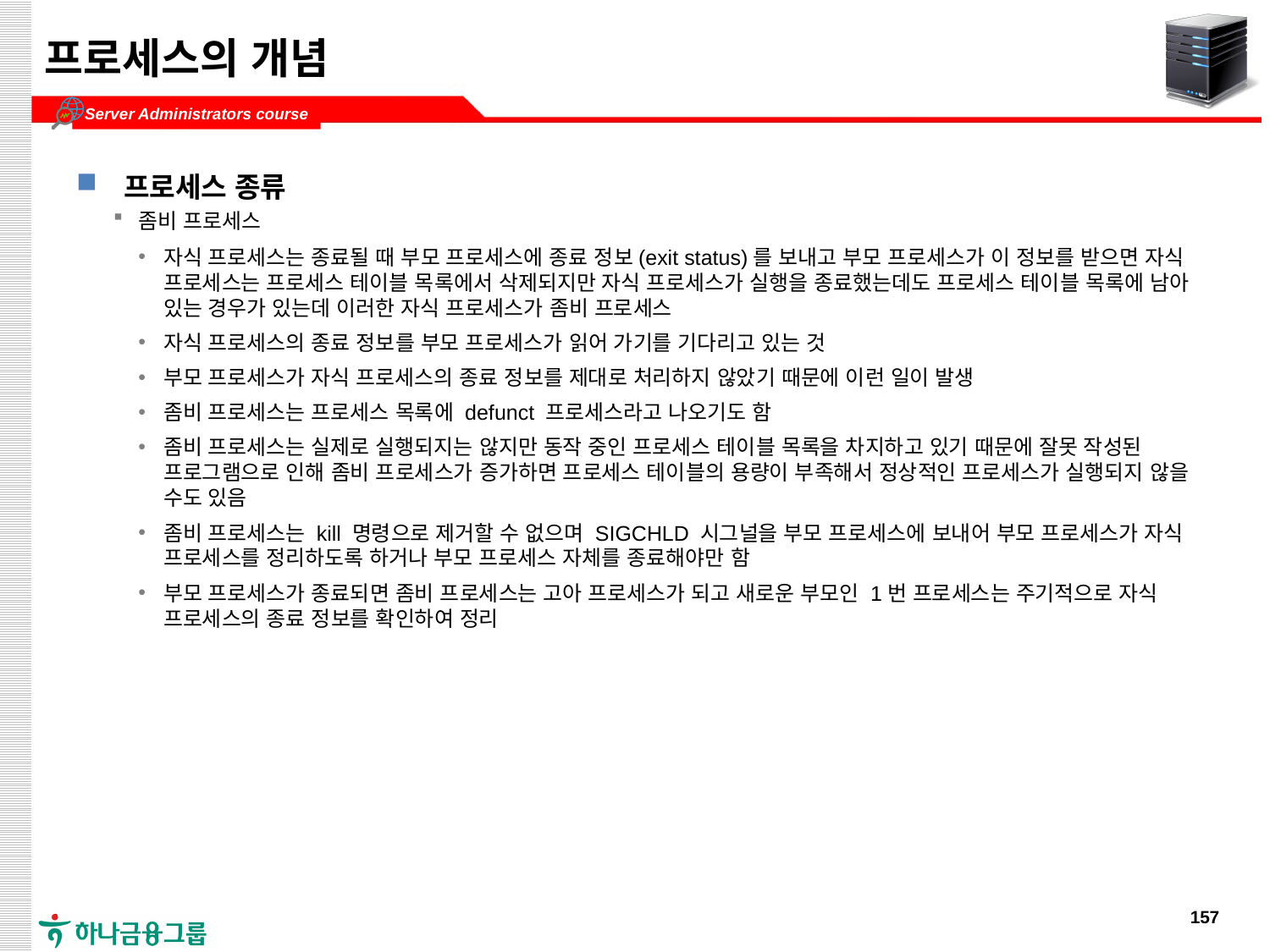

# 프로세스의 개념
프로세스 종류
좀비 프로세스
자식 프로세스는 종료될 때 부모 프로세스에 종료 정보(exit status)를 보내고 부모 프로세스가 이 정보를 받으면 자식 프로세스는 프로세스 테이블 목록에서 삭제되지만 자식 프로세스가 실행을 종료했는데도 프로세스 테이블 목록에 남아 있는 경우가 있는데 이러한 자식 프로세스가 좀비 프로세스
자식 프로세스의 종료 정보를 부모 프로세스가 읽어 가기를 기다리고 있는 것
부모 프로세스가 자식 프로세스의 종료 정보를 제대로 처리하지 않았기 때문에 이런 일이 발생
좀비 프로세스는 프로세스 목록에 defunct 프로세스라고 나오기도 함
좀비 프로세스는 실제로 실행되지는 않지만 동작 중인 프로세스 테이블 목록을 차지하고 있기 때문에 잘못 작성된 프로그램으로 인해 좀비 프로세스가 증가하면 프로세스 테이블의 용량이 부족해서 정상적인 프로세스가 실행되지 않을 수도 있음
좀비 프로세스는 kill 명령으로 제거할 수 없으며 SIGCHLD 시그널을 부모 프로세스에 보내어 부모 프로세스가 자식 프로세스를 정리하도록 하거나 부모 프로세스 자체를 종료해야만 함
부모 프로세스가 종료되면 좀비 프로세스는 고아 프로세스가 되고 새로운 부모인 1번 프로세스는 주기적으로 자식 프로세스의 종료 정보를 확인하여 정리